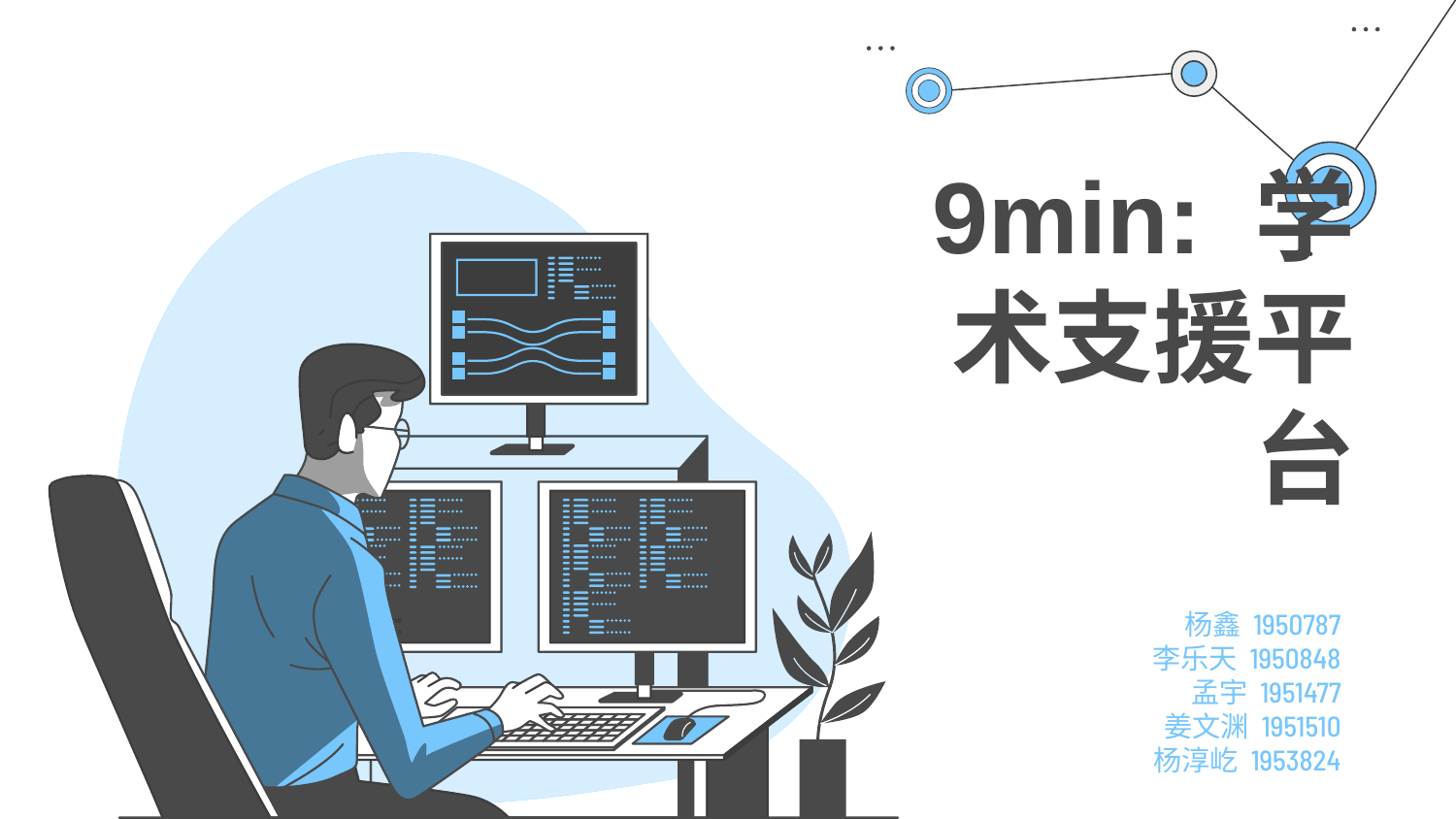

# 9min: 学术支援平台
杨鑫 1950787
李乐天 1950848
孟宇 1951477
姜文渊 1951510
杨淳屹 1953824